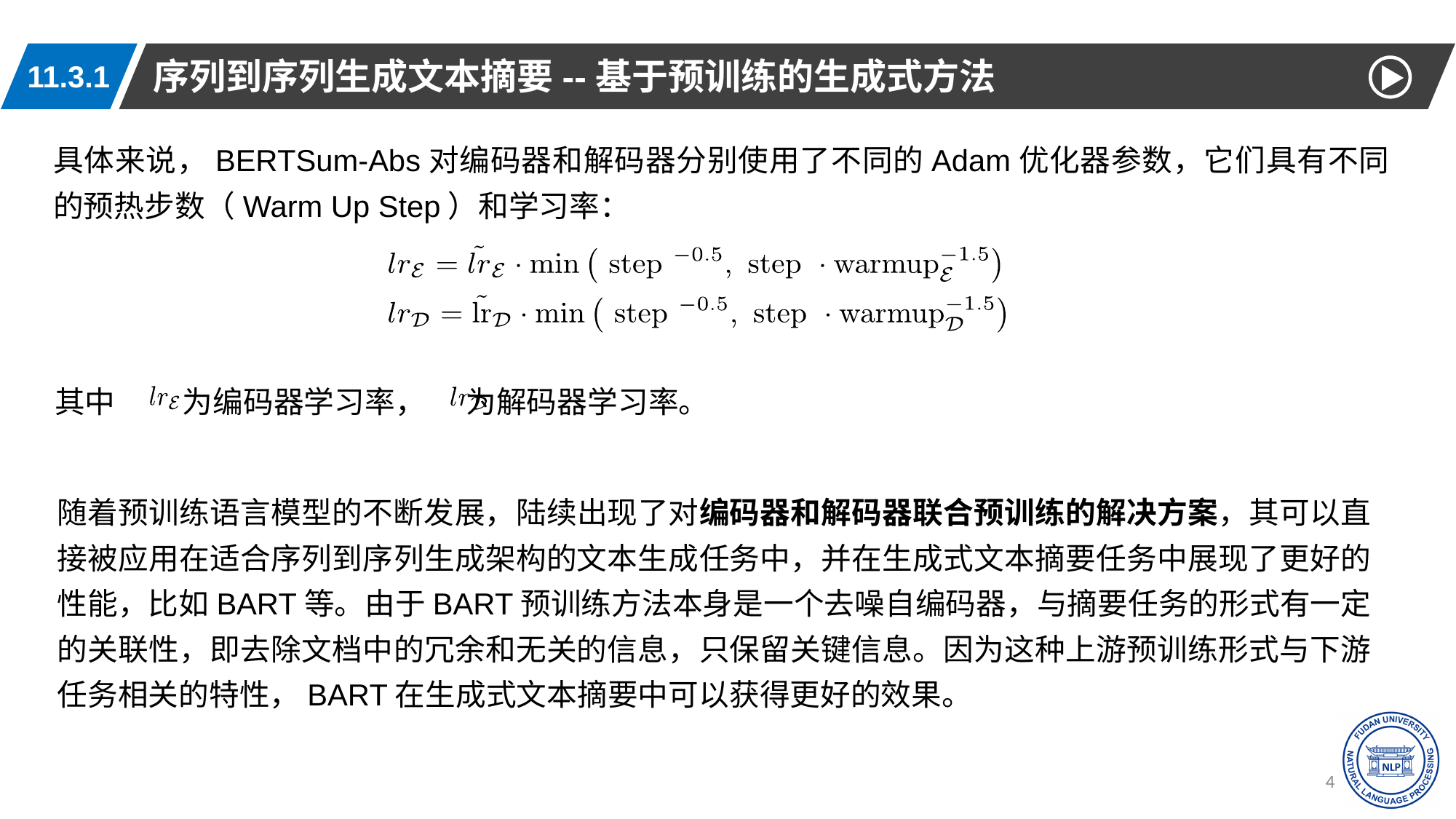

序列到序列生成文本摘要--基于预训练的生成式方法
11.3.1

具体来说，BERTSum-Abs对编码器和解码器分别使用了不同的Adam优化器参数，它们具有不同的预热步数（Warm Up Step）和学习率：

其中          为编码器学习率，      为解码器学习率。

随着预训练语言模型的不断发展，陆续出现了对编码器和解码器联合预训练的解决方案，其可以直接被应用在适合序列到序列生成架构的文本生成任务中，并在生成式文本摘要任务中展现了更好的性能，比如BART等。由于BART预训练方法本身是一个去噪自编码器，与摘要任务的形式有一定的关联性，即去除文档中的冗余和无关的信息，只保留关键信息。因为这种上游预训练形式与下游任务相关的特性，BART在生成式文本摘要中可以获得更好的效果。
41